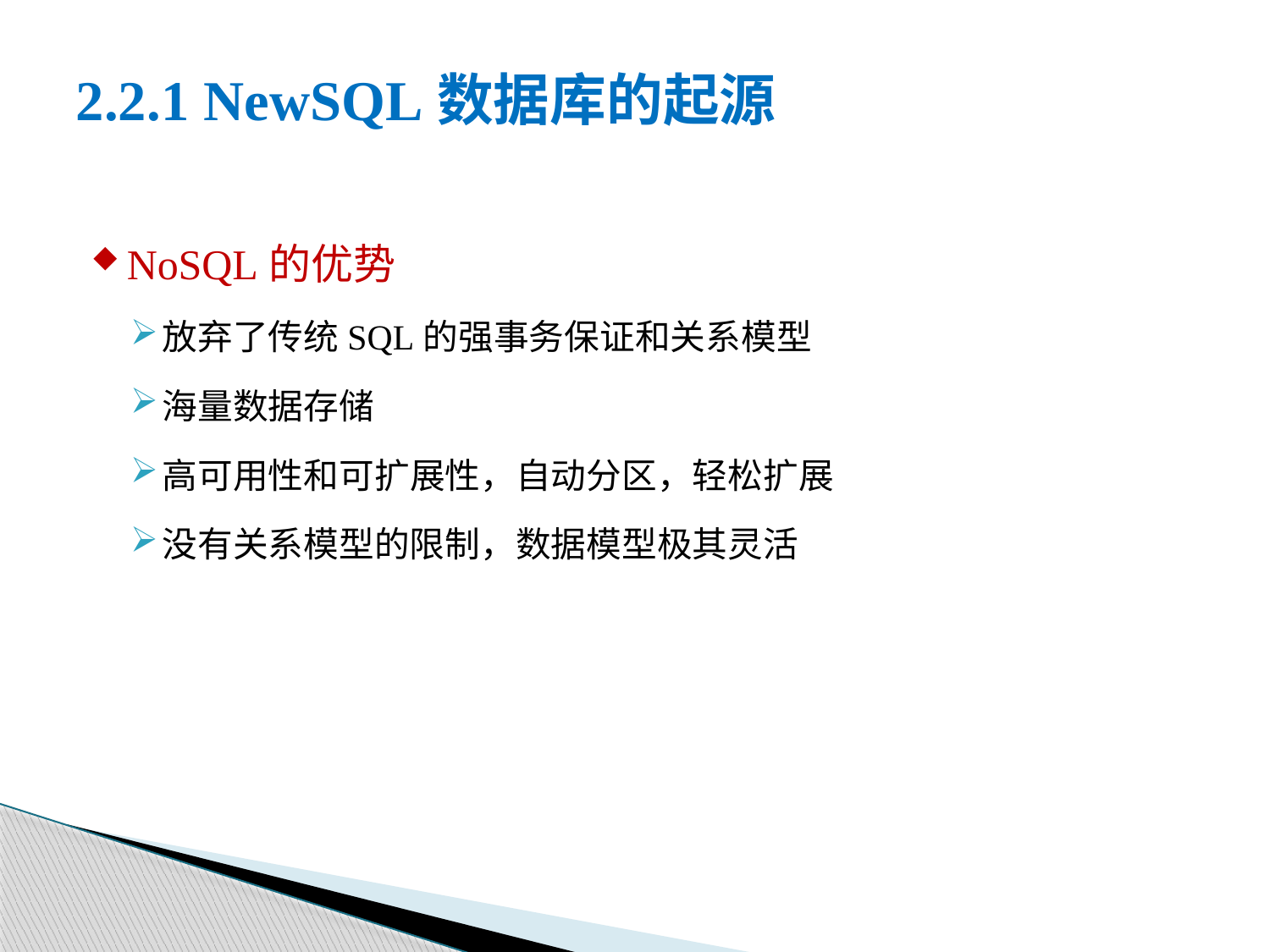

# 2.2.1 NewSQL数据库的起源
NoSQL的优势
放弃了传统SQL的强事务保证和关系模型
海量数据存储
高可用性和可扩展性，自动分区，轻松扩展
没有关系模型的限制，数据模型极其灵活